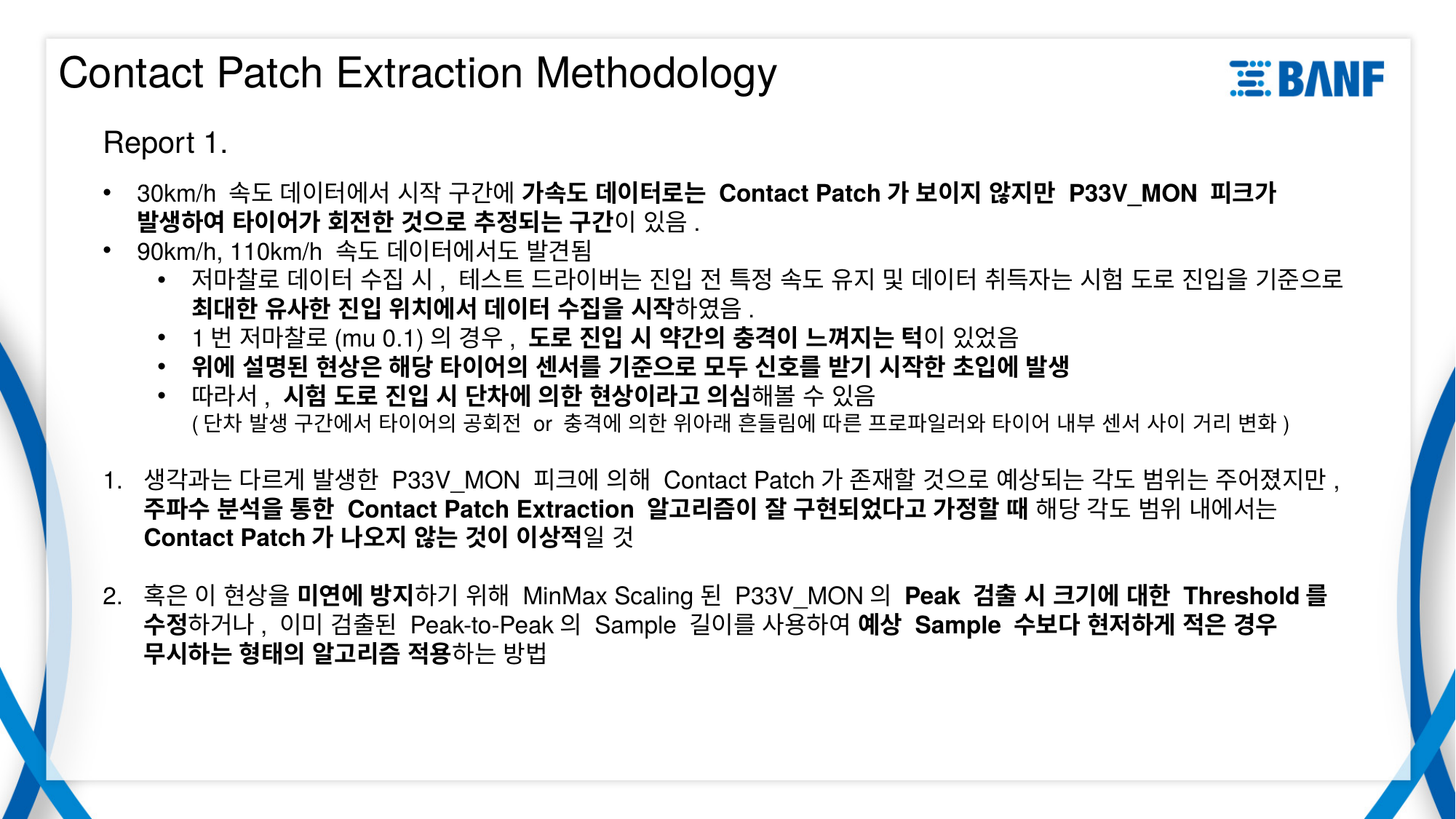

# Contact Patch Extraction Methodology
Report 1.
30km/h 속도 데이터에서 시작 구간에 가속도 데이터로는 Contact Patch가 보이지 않지만 P33V_MON 피크가
발생하여 타이어가 회전한 것으로 추정되는 구간이 있음.
90km/h, 110km/h 속도 데이터에서도 발견됨
저마찰로 데이터 수집 시, 테스트 드라이버는 진입 전 특정 속도 유지 및 데이터 취득자는 시험 도로 진입을 기준으로 최대한 유사한 진입 위치에서 데이터 수집을 시작하였음.
1번 저마찰로(mu 0.1)의 경우, 도로 진입 시 약간의 충격이 느껴지는 턱이 있었음
위에 설명된 현상은 해당 타이어의 센서를 기준으로 모두 신호를 받기 시작한 초입에 발생
따라서, 시험 도로 진입 시 단차에 의한 현상이라고 의심해볼 수 있음
(단차 발생 구간에서 타이어의 공회전 or 충격에 의한 위아래 흔들림에 따른 프로파일러와 타이어 내부 센서 사이 거리 변화)

생각과는 다르게 발생한 P33V_MON 피크에 의해 Contact Patch가 존재할 것으로 예상되는 각도 범위는 주어졌지만, 주파수 분석을 통한 Contact Patch Extraction 알고리즘이 잘 구현되었다고 가정할 때 해당 각도 범위 내에서는 Contact Patch가 나오지 않는 것이 이상적일 것

혹은 이 현상을 미연에 방지하기 위해 MinMax Scaling된 P33V_MON의 Peak 검출 시 크기에 대한 Threshold를 수정하거나, 이미 검출된 Peak-to-Peak의 Sample 길이를 사용하여 예상 Sample 수보다 현저하게 적은 경우 무시하는 형태의 알고리즘 적용하는 방법